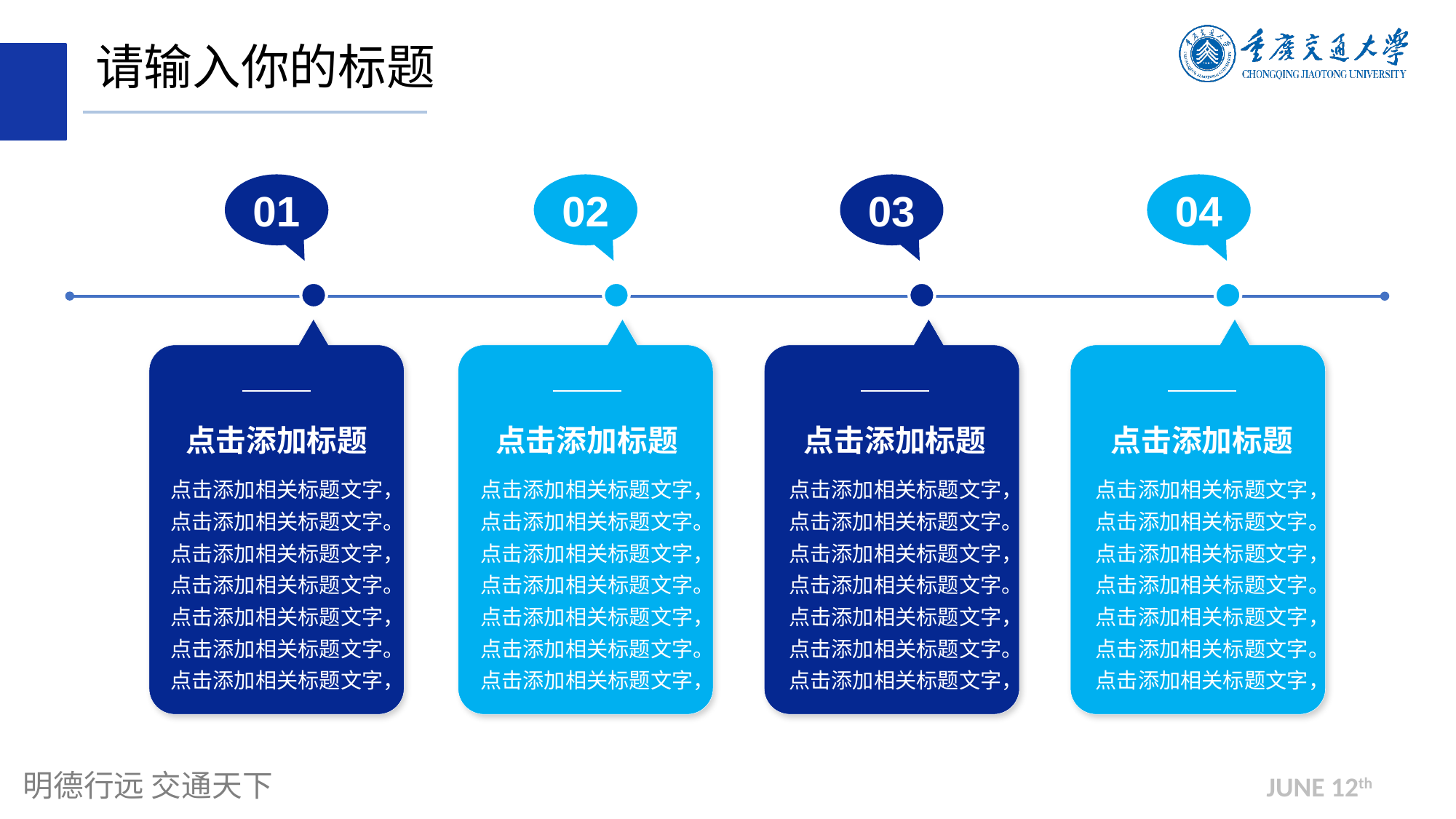

请输入你的标题

01
02
03
04

点击添加标题
点击添加标题
点击添加标题
点击添加标题
点击添加相关标题文字，点击添加相关标题文字。点击添加相关标题文字，点击添加相关标题文字。
点击添加相关标题文字，点击添加相关标题文字。
点击添加相关标题文字，
点击添加相关标题文字，点击添加相关标题文字。点击添加相关标题文字，点击添加相关标题文字。
点击添加相关标题文字，点击添加相关标题文字。
点击添加相关标题文字，
点击添加相关标题文字，点击添加相关标题文字。点击添加相关标题文字，点击添加相关标题文字。
点击添加相关标题文字，点击添加相关标题文字。
点击添加相关标题文字，
点击添加相关标题文字，点击添加相关标题文字。点击添加相关标题文字，点击添加相关标题文字。
点击添加相关标题文字，点击添加相关标题文字。
点击添加相关标题文字，
JUNE 12th